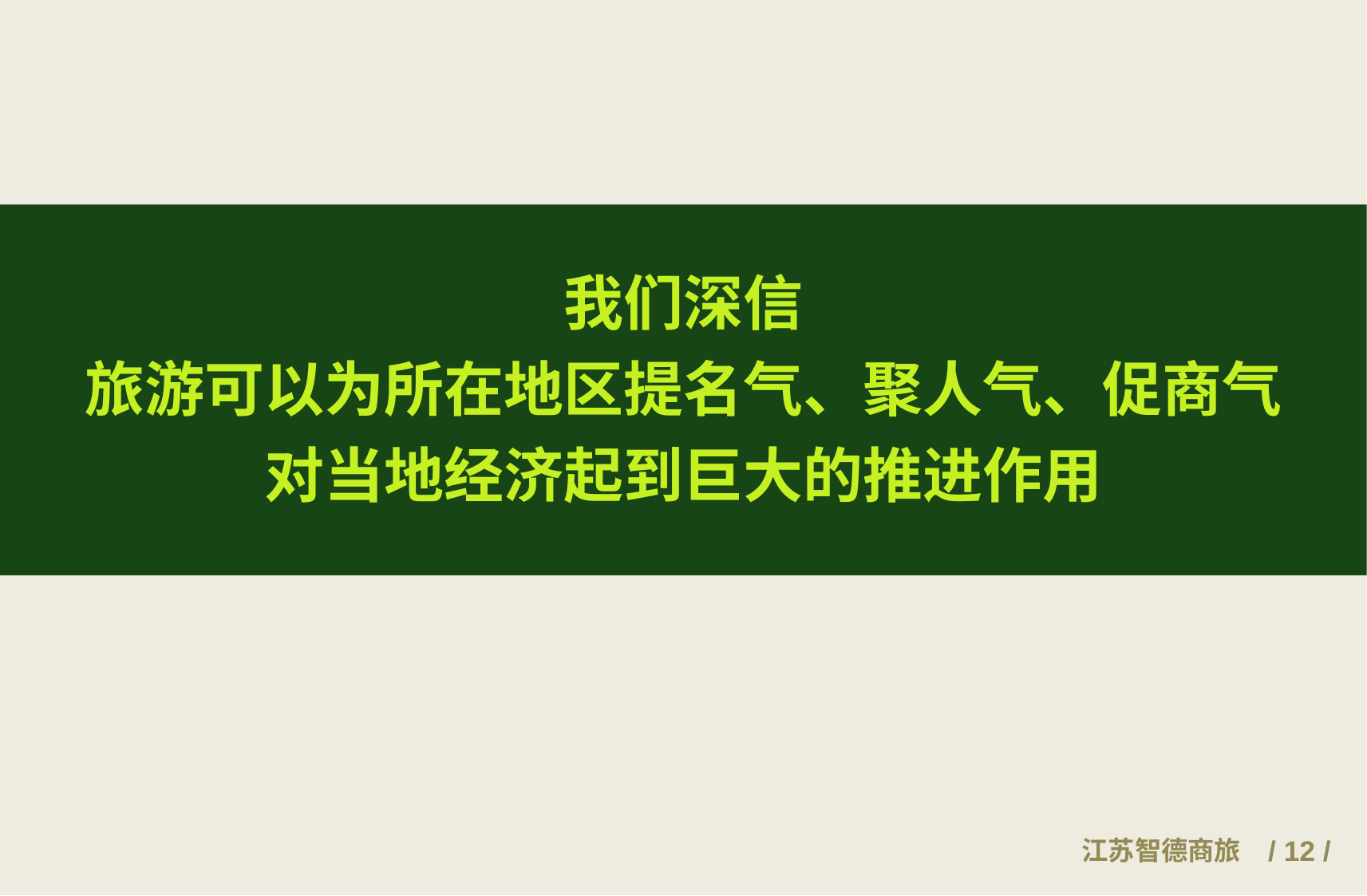

我们深信
旅游可以为所在地区提名气、聚人气、促商气
对当地经济起到巨大的推进作用